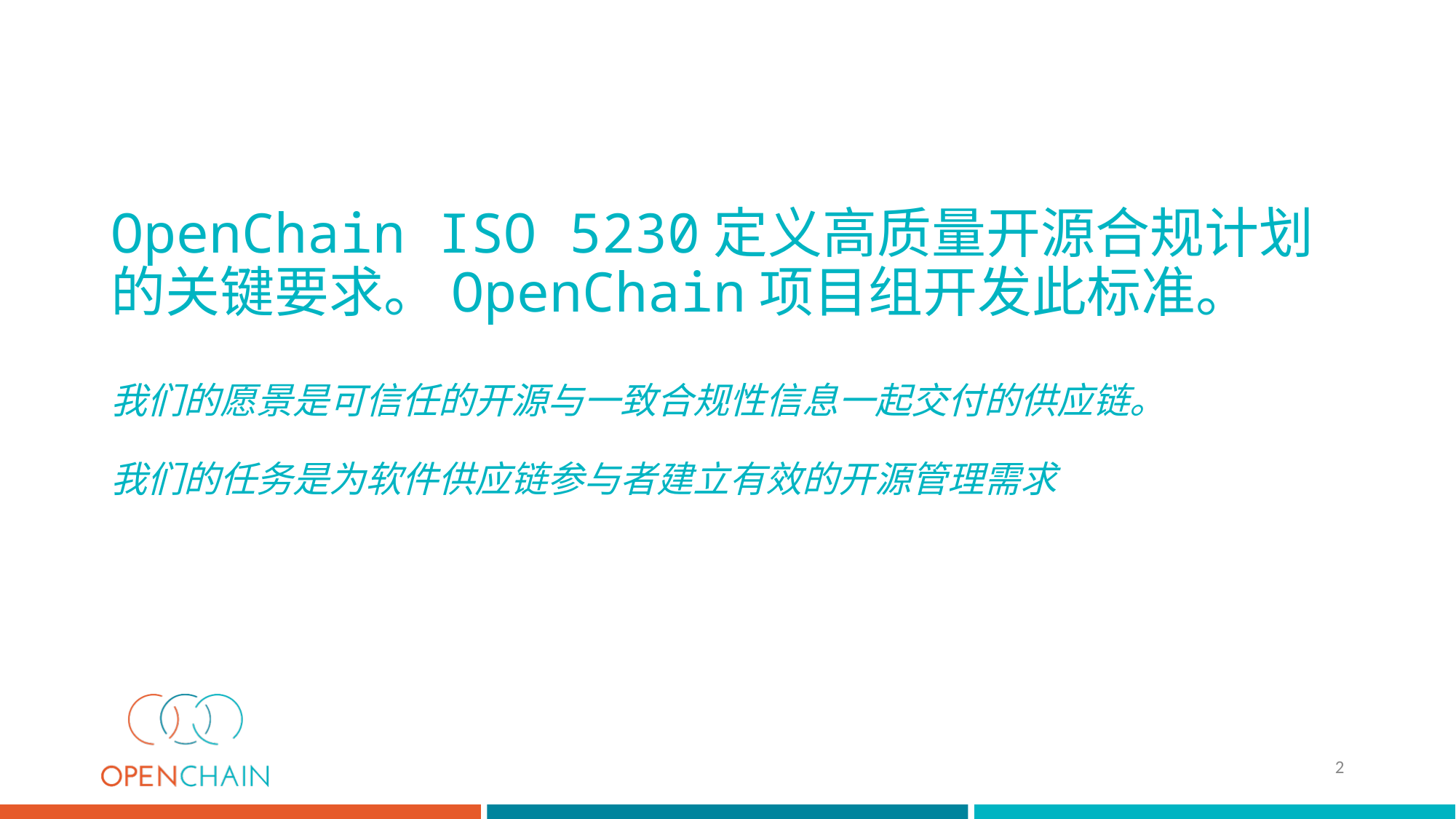

# OpenChain ISO 5230定义高质量开源合规计划的关键要求。OpenChain项目组开发此标准。 我们的愿景是可信任的开源与一致合规性信息一起交付的供应链。 我们的任务是为软件供应链参与者建立有效的开源管理需求
2